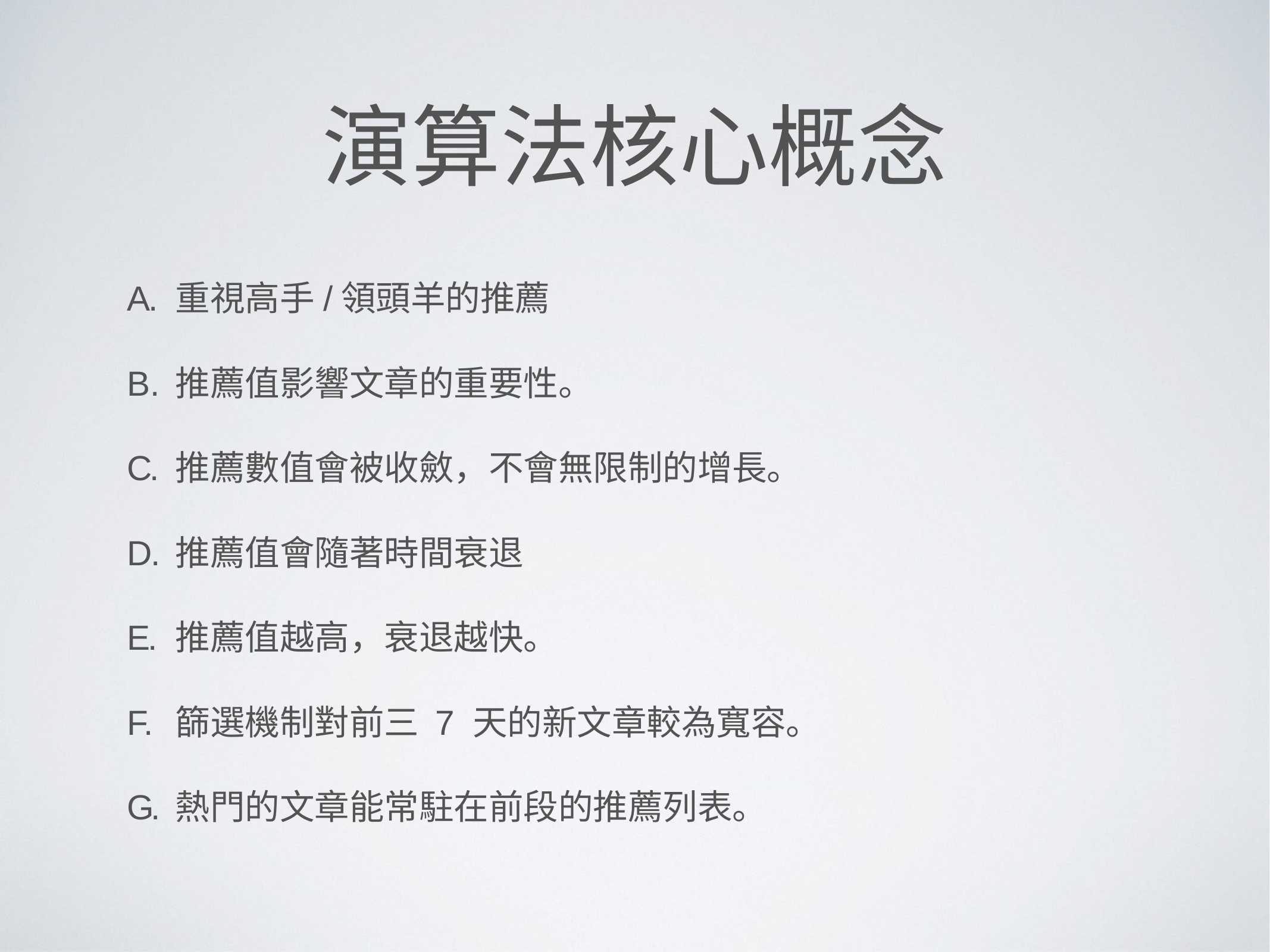

# 演算法核心概念
重視高手/領頭羊的推薦
推薦值影響文章的重要性。
推薦數值會被收斂，不會無限制的增長。
推薦值會隨著時間衰退
推薦值越高，衰退越快。
篩選機制對前三 7 天的新文章較為寬容。
熱門的文章能常駐在前段的推薦列表。
16